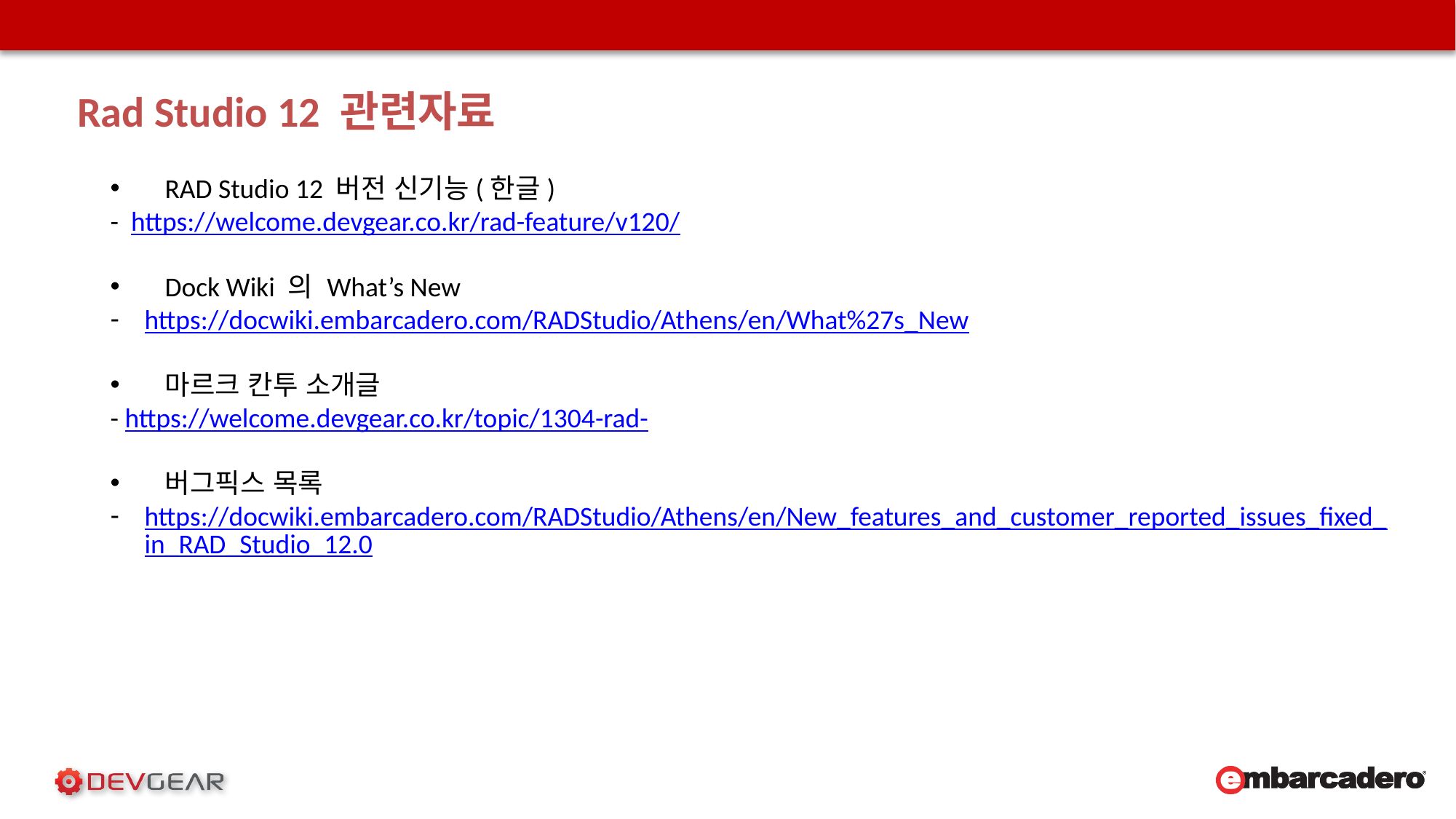

Rad Studio 12 관련자료
RAD Studio 12 버전 신기능(한글)
-  https://welcome.devgear.co.kr/rad-feature/v120/

Dock Wiki 의 What’s New
https://docwiki.embarcadero.com/RADStudio/Athens/en/What%27s_New

마르크 칸투 소개글
- https://welcome.devgear.co.kr/topic/1304-rad-

버그픽스 목록
https://docwiki.embarcadero.com/RADStudio/Athens/en/New_features_and_customer_reported_issues_fixed_in_RAD_Studio_12.0